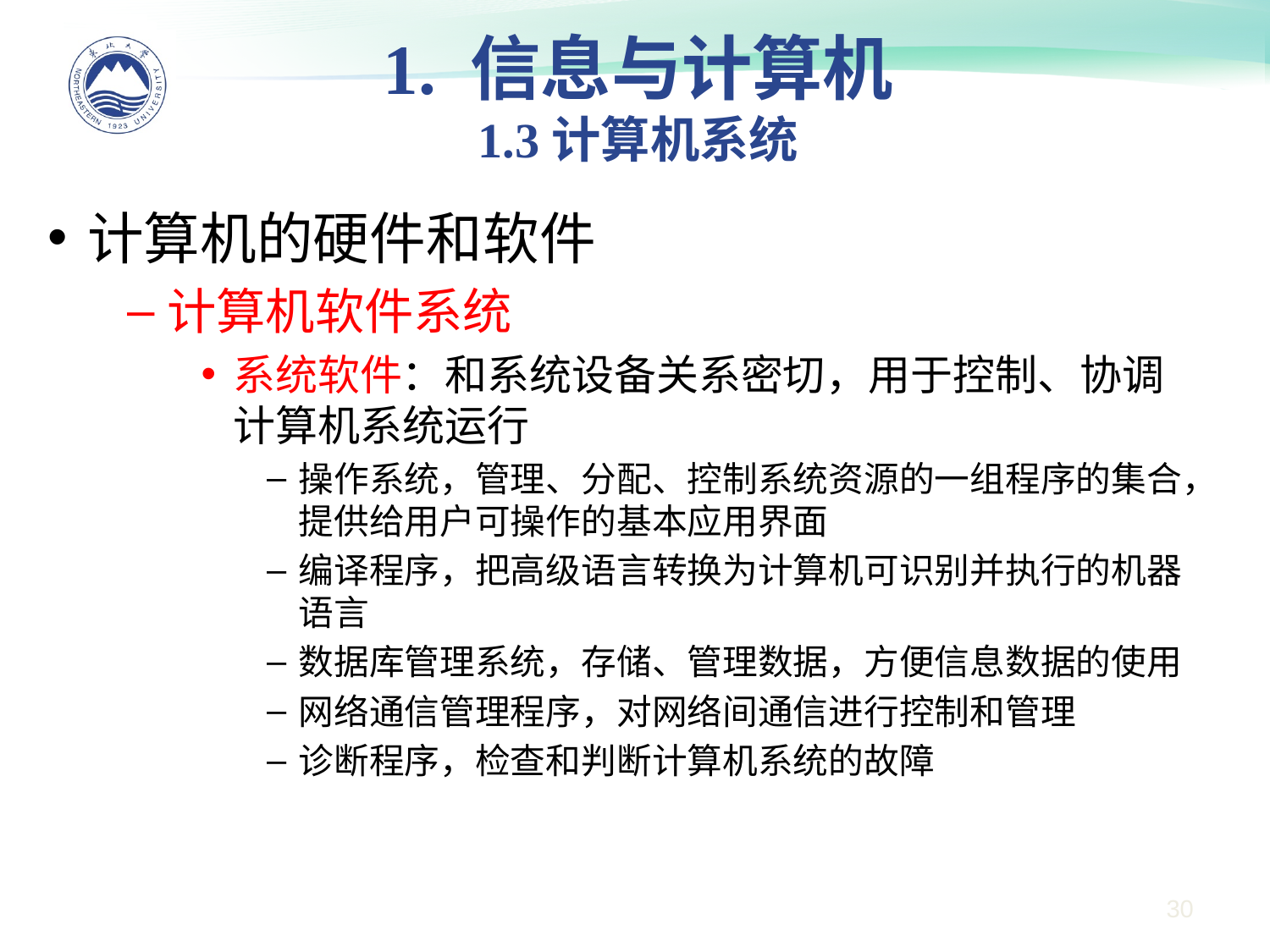

1. 信息与计算机
1.3计算机系统
计算机的硬件和软件
计算机软件系统
系统软件：和系统设备关系密切，用于控制、协调计算机系统运行
操作系统，管理、分配、控制系统资源的一组程序的集合，提供给用户可操作的基本应用界面
编译程序，把高级语言转换为计算机可识别并执行的机器语言
数据库管理系统，存储、管理数据，方便信息数据的使用
网络通信管理程序，对网络间通信进行控制和管理
诊断程序，检查和判断计算机系统的故障

30